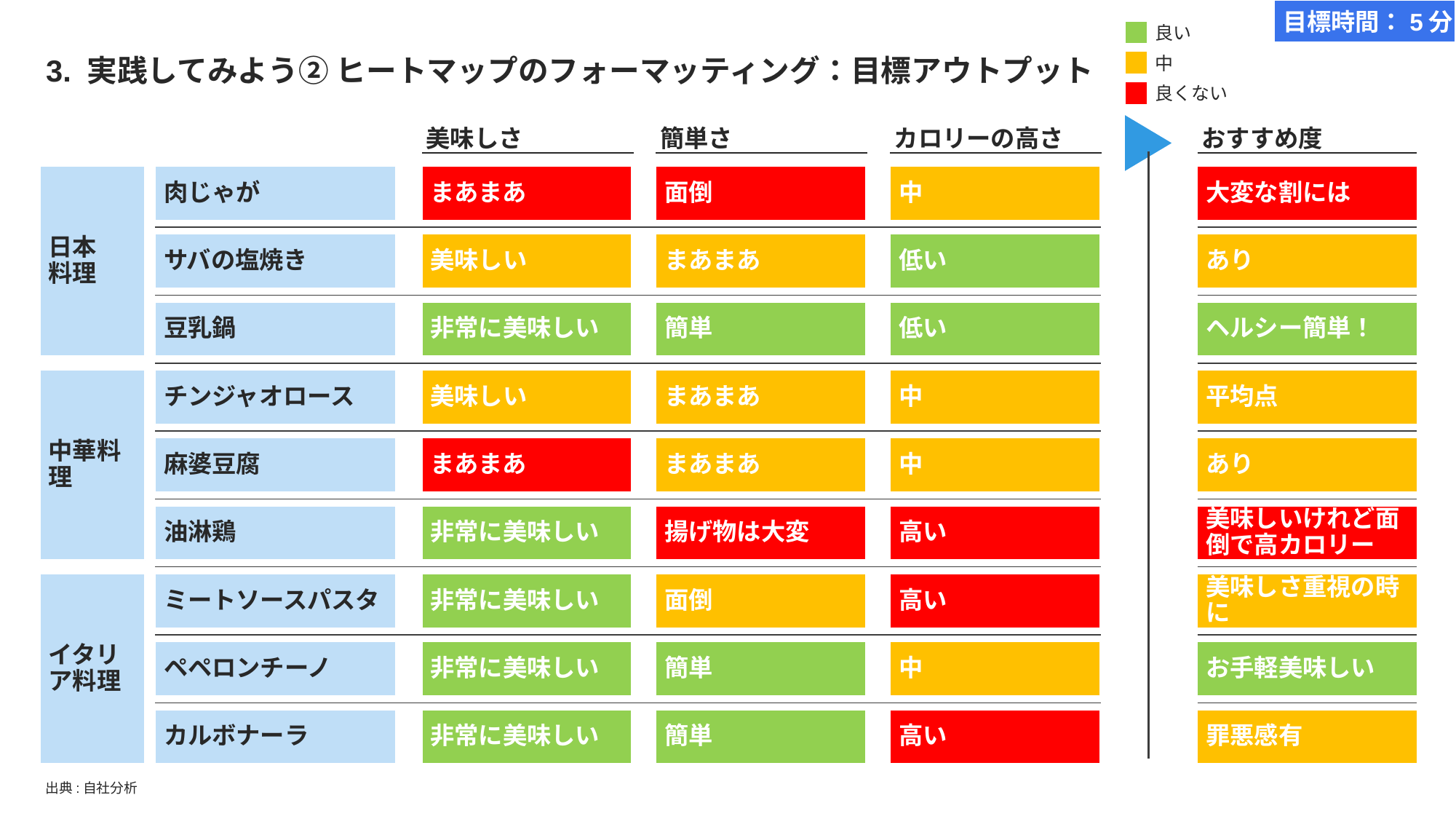

目標時間：5分

良い

# 3. 実践してみよう② ヒートマップのフォーマッティング：目標アウトプット
中

良くない

美味しさ
簡単さ
カロリーの高さ
おすすめ度
日本
料理
肉じゃが
まあまあ
面倒
中
大変な割には
あり
ヘルシー簡単！
平均点
あり
美味しいけれど面倒で高カロリー
美味しさ重視の時に
お手軽美味しい
罪悪感有
サバの塩焼き
美味しい
まあまあ
低い
豆乳鍋
非常に美味しい
簡単
低い
中華料理
チンジャオロース
美味しい
まあまあ
中
麻婆豆腐
まあまあ
まあまあ
中
油淋鶏
非常に美味しい
揚げ物は大変
高い
イタリア料理
ミートソースパスタ
非常に美味しい
面倒
高い
ペペロンチーノ
非常に美味しい
簡単
中
カルボナーラ
非常に美味しい
簡単
高い
出典:自社分析